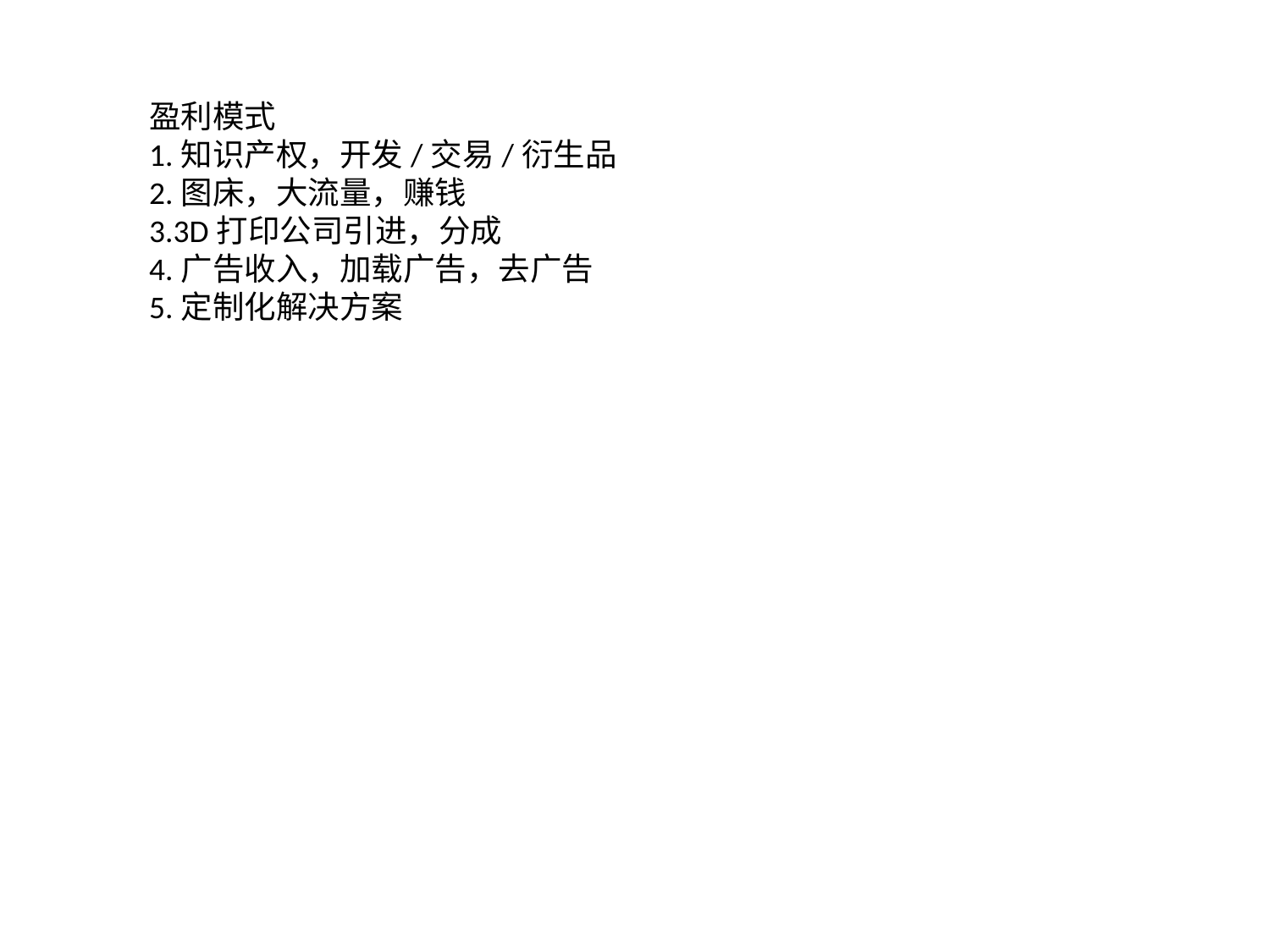

盈利模式
1.知识产权，开发/交易/衍生品
2.图床，大流量，赚钱
3.3D打印公司引进，分成
4.广告收入，加载广告，去广告
5.定制化解决方案